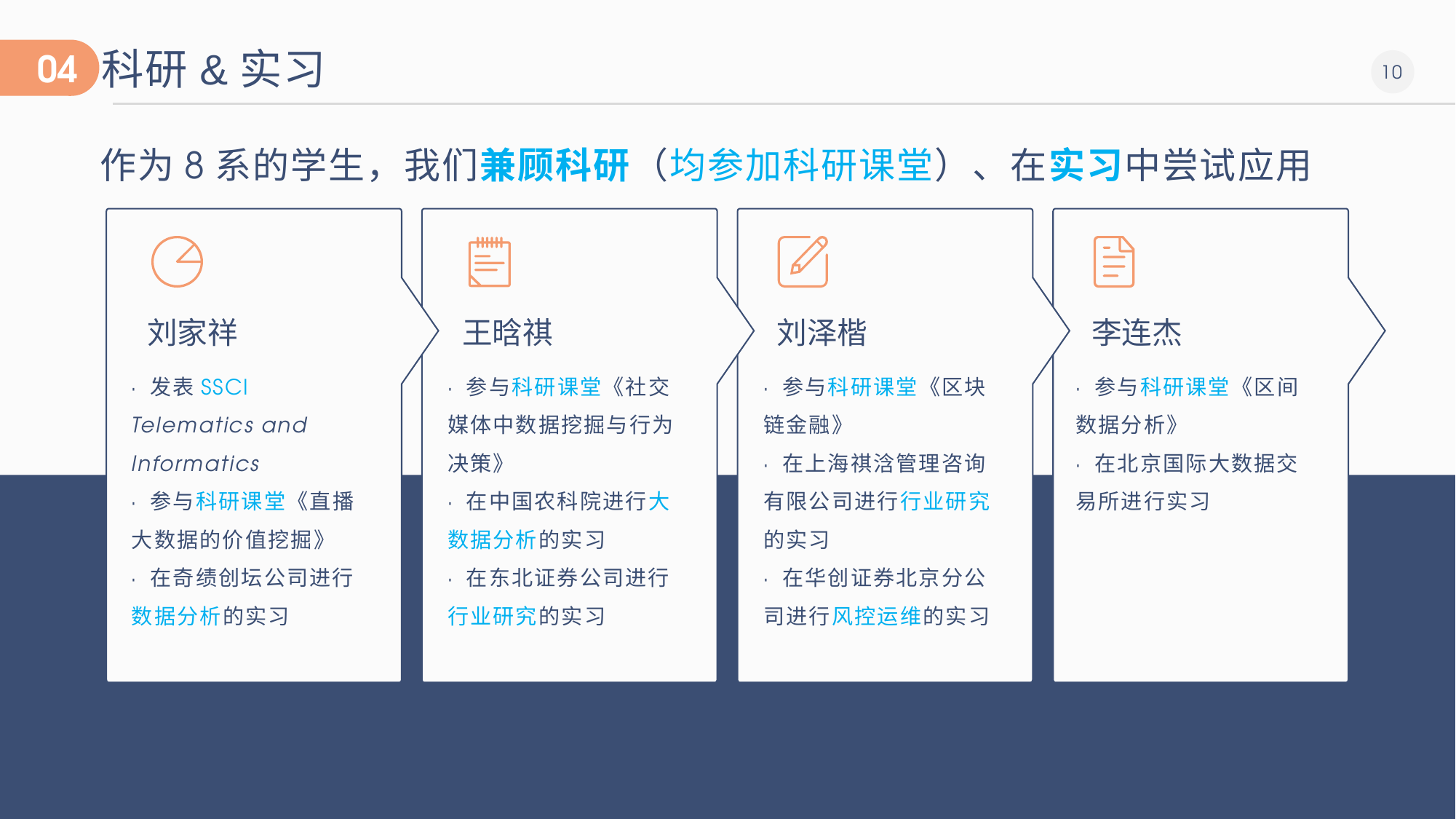

科研&实习

04
作为8系的学生，我们兼顾科研（均参加科研课堂）、在实习中尝试应用

刘家祥
王晗祺
刘泽楷
李连杰
· 发表SSCI Telematics and Informatics
· 参与科研课堂《直播大数据的价值挖掘》
· 在奇绩创坛公司进行数据分析的实习
· 参与科研课堂《社交媒体中数据挖掘与行为决策》
· 在中国农科院进行大数据分析的实习
· 在东北证券公司进行行业研究的实习

· 参与科研课堂《区块链金融》
· 在上海祺浛管理咨询有限公司进行行业研究的实习
· 在华创证券北京分公司进行风控运维的实习
· 参与科研课堂《区间数据分析》
· 在北京国际大数据交易所进行实习